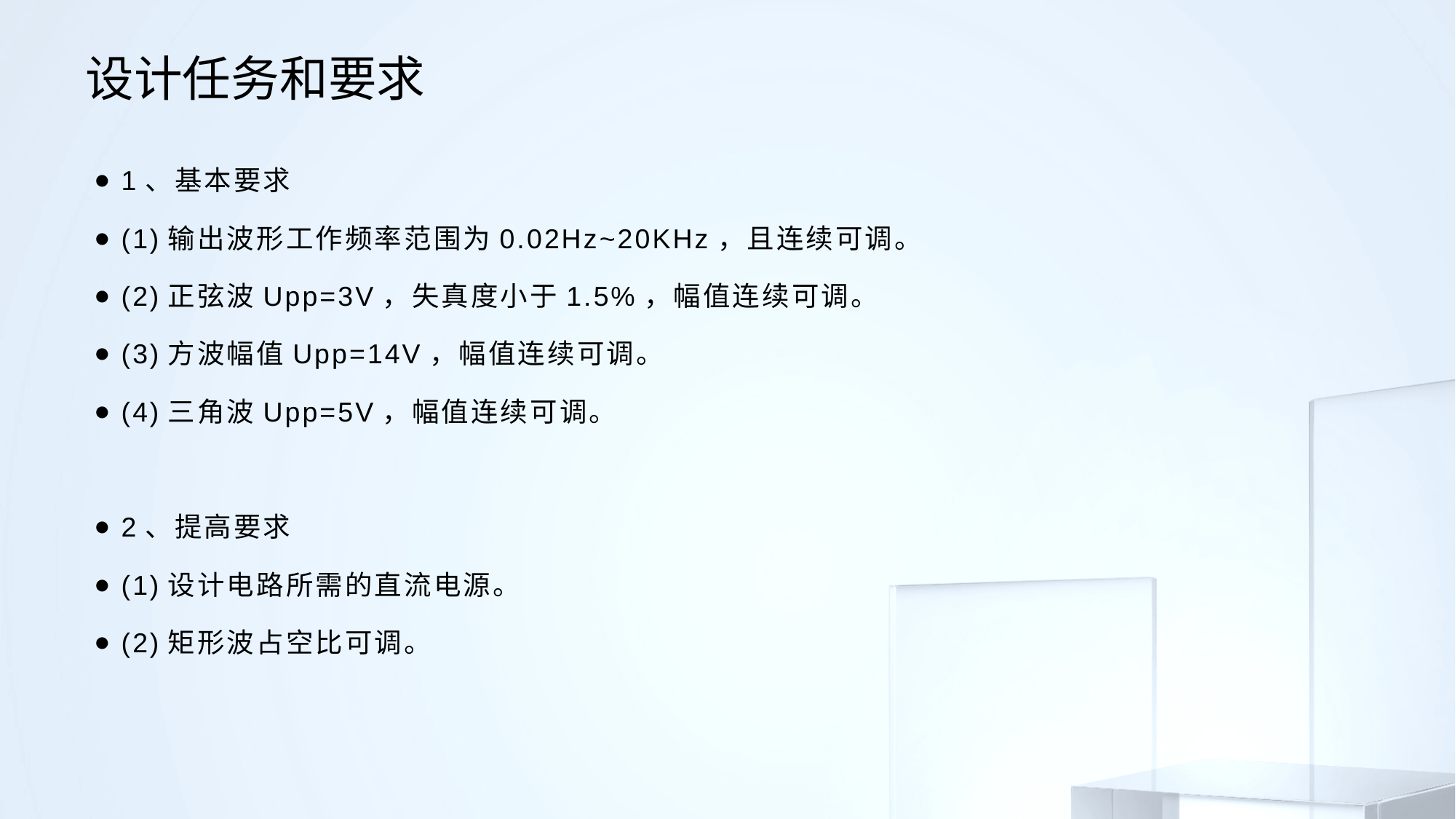

# 设计任务和要求
1、基本要求
(1)输出波形工作频率范围为0.02Hz~20KHz，且连续可调。
(2)正弦波Upp=3V，失真度小于1.5%，幅值连续可调。
(3)方波幅值Upp=14V，幅值连续可调。
(4)三角波Upp=5V，幅值连续可调。

2、提高要求
(1)设计电路所需的直流电源。
(2)矩形波占空比可调。